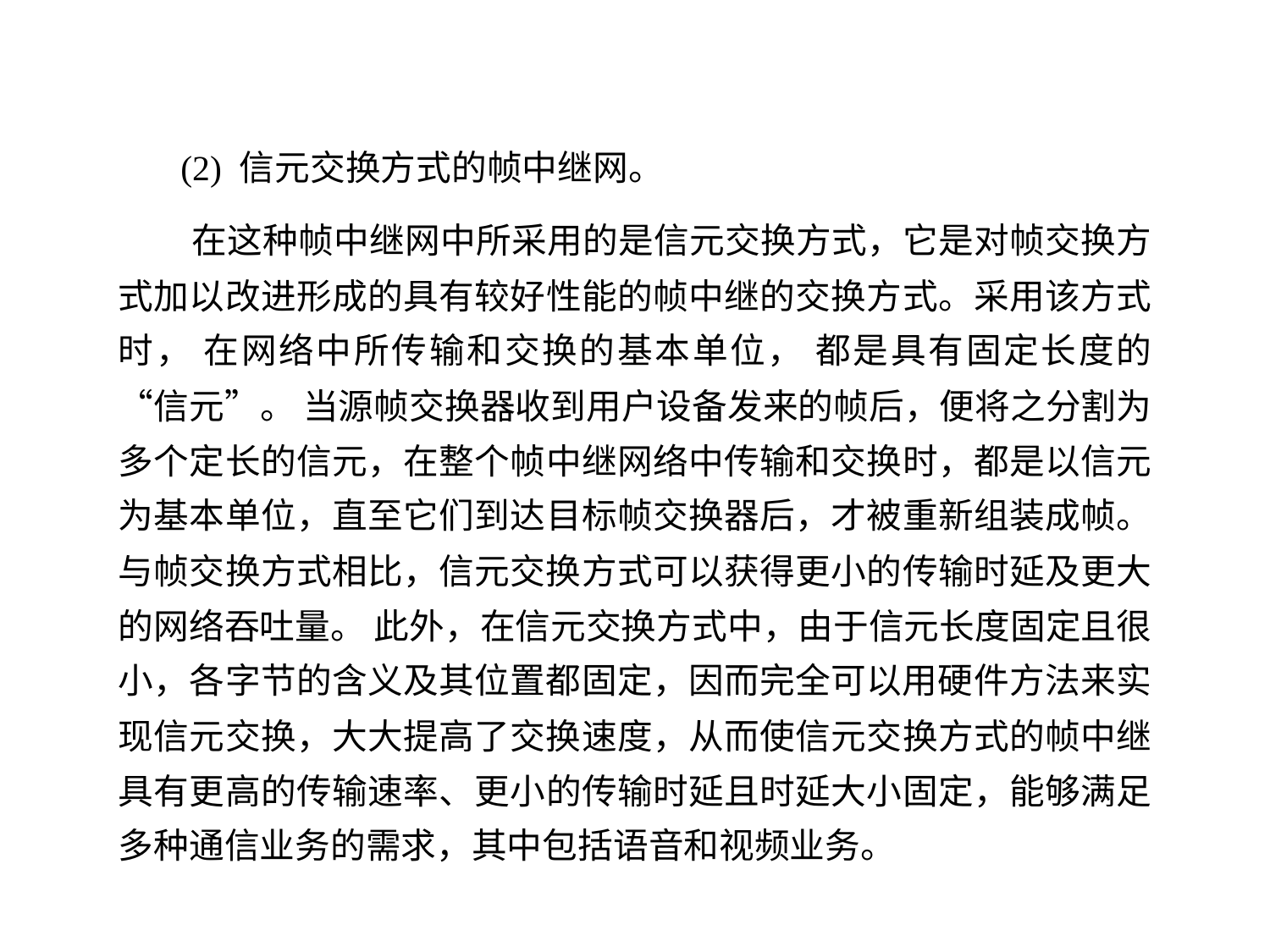

(2) 信元交换方式的帧中继网。
        在这种帧中继网中所采用的是信元交换方式，它是对帧交换方式加以改进形成的具有较好性能的帧中继的交换方式。采用该方式时， 在网络中所传输和交换的基本单位， 都是具有固定长度的“信元”。 当源帧交换器收到用户设备发来的帧后，便将之分割为多个定长的信元，在整个帧中继网络中传输和交换时，都是以信元为基本单位，直至它们到达目标帧交换器后，才被重新组装成帧。与帧交换方式相比，信元交换方式可以获得更小的传输时延及更大的网络吞吐量。 此外，在信元交换方式中，由于信元长度固定且很小，各字节的含义及其位置都固定，因而完全可以用硬件方法来实现信元交换，大大提高了交换速度，从而使信元交换方式的帧中继具有更高的传输速率、更小的传输时延且时延大小固定，能够满足多种通信业务的需求，其中包括语音和视频业务。